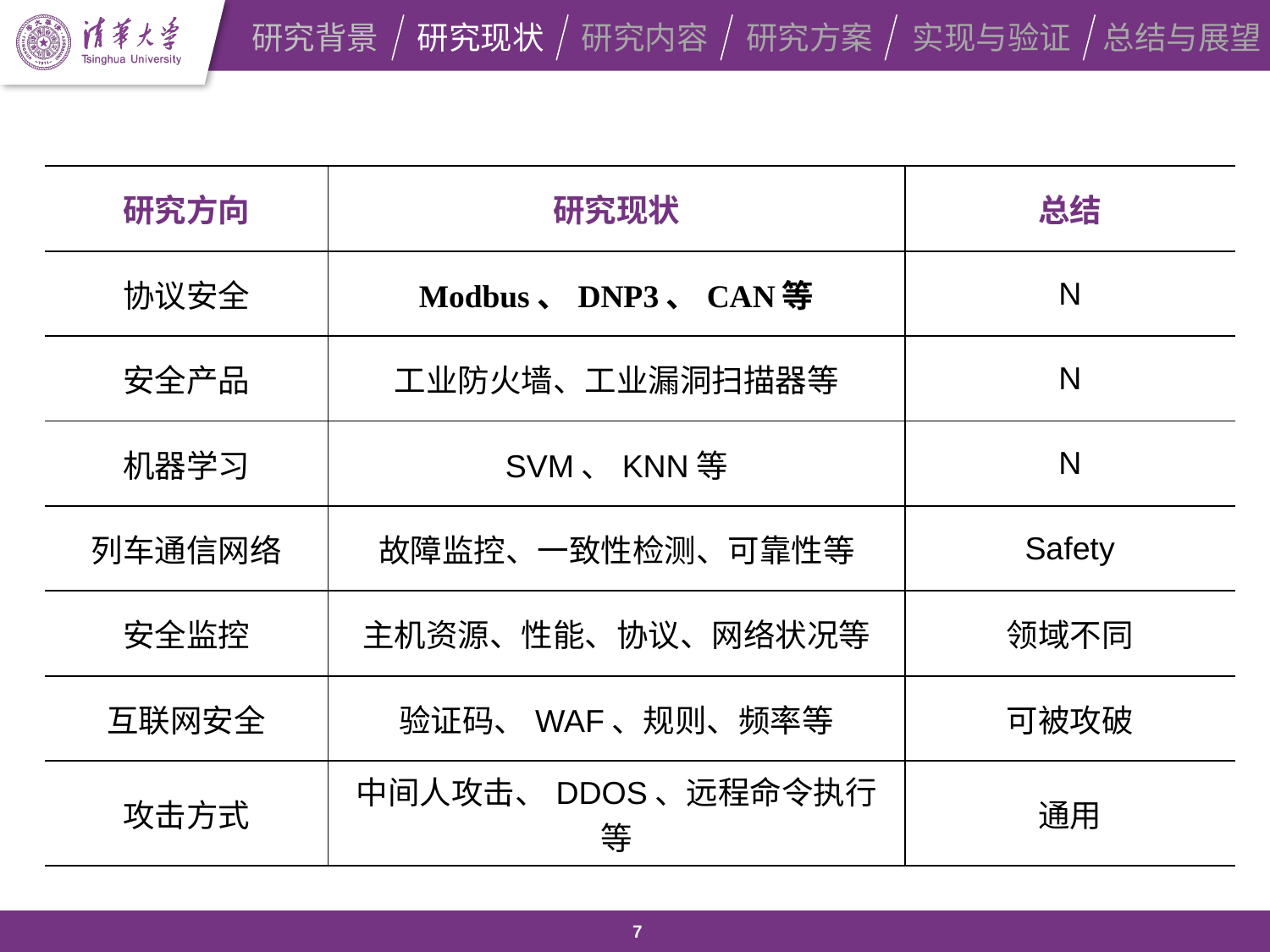

研究背景
研究现状
研究内容
研究方案
实现与验证
总结与展望
| 研究方向 | 研究现状 | 总结 |
| --- | --- | --- |
| 协议安全 | Modbus、DNP3、CAN等 | N |
| 安全产品 | 工业防火墙、工业漏洞扫描器等 | N |
| 机器学习 | SVM、KNN等 | N |
| 列车通信网络 | 故障监控、一致性检测、可靠性等 | Safety |
| 安全监控 | 主机资源、性能、协议、网络状况等 | 领域不同 |
| 互联网安全 | 验证码、WAF、规则、频率等 | 可被攻破 |
| 攻击方式 | 中间人攻击、DDOS、远程命令执行等 | 通用 |